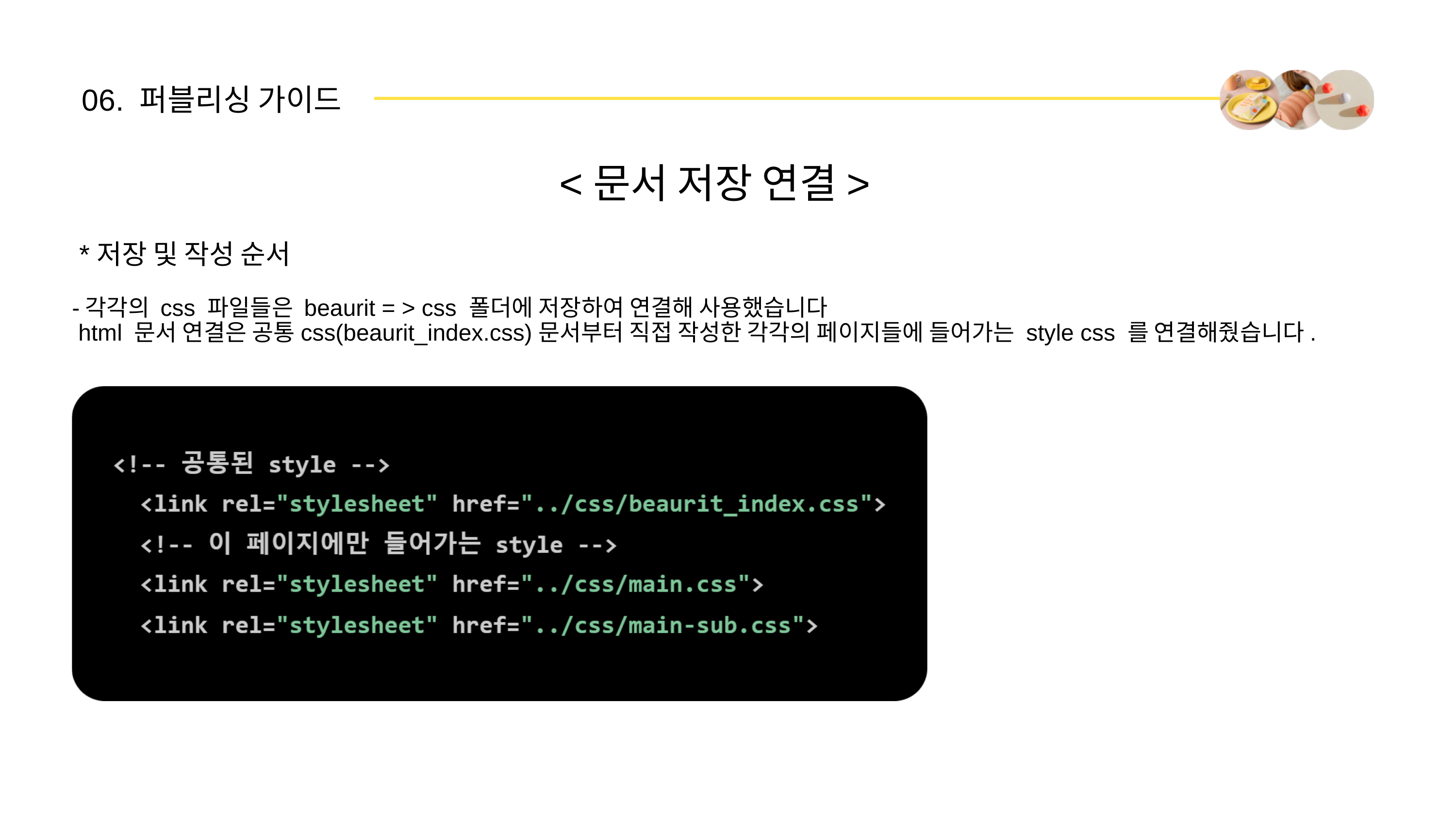

06. 퍼블리싱 가이드

<문서 저장 연결>
 *저장 및 작성 순서

-각각의 css 파일들은 beaurit = > css 폴더에 저장하여 연결해 사용했습니다
 html 문서 연결은 공통css(beaurit_index.css)문서부터 직접 작성한 각각의 페이지들에 들어가는 style css 를 연결해줬습니다.